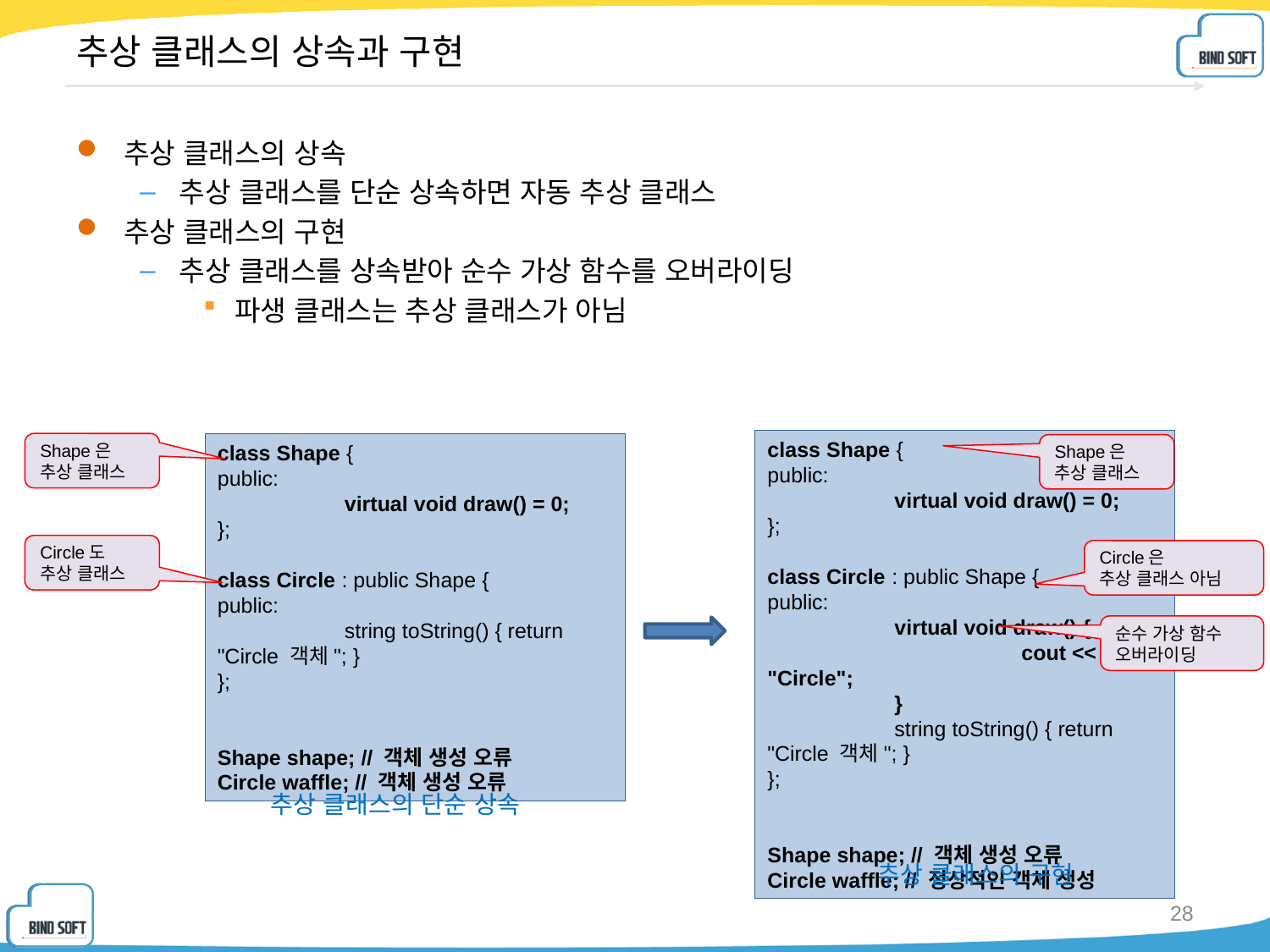

# 추상 클래스의 상속과 구현
추상 클래스의 상속
추상 클래스를 단순 상속하면 자동 추상 클래스
추상 클래스의 구현
추상 클래스를 상속받아 순수 가상 함수를 오버라이딩
파생 클래스는 추상 클래스가 아님

class Shape {
public:
	virtual void draw() = 0;
};

class Circle : public Shape {
public:
	virtual void draw() {
		cout << "Circle";
	}
	string toString() { return "Circle 객체"; }
};

Shape shape; // 객체 생성 오류
Circle waffle; // 정상적인 객체 생성
Shape은
추상 클래스
class Shape {
public:
	virtual void draw() = 0;
};

class Circle : public Shape {
public:
	string toString() { return "Circle 객체"; }
};

Shape shape; // 객체 생성 오류
Circle waffle; // 객체 생성 오류
Shape은
추상 클래스
Circle도
추상 클래스
Circle은
추상 클래스 아님
순수 가상 함수 오버라이딩

추상 클래스의 단순 상속
추상 클래스의 구현
28